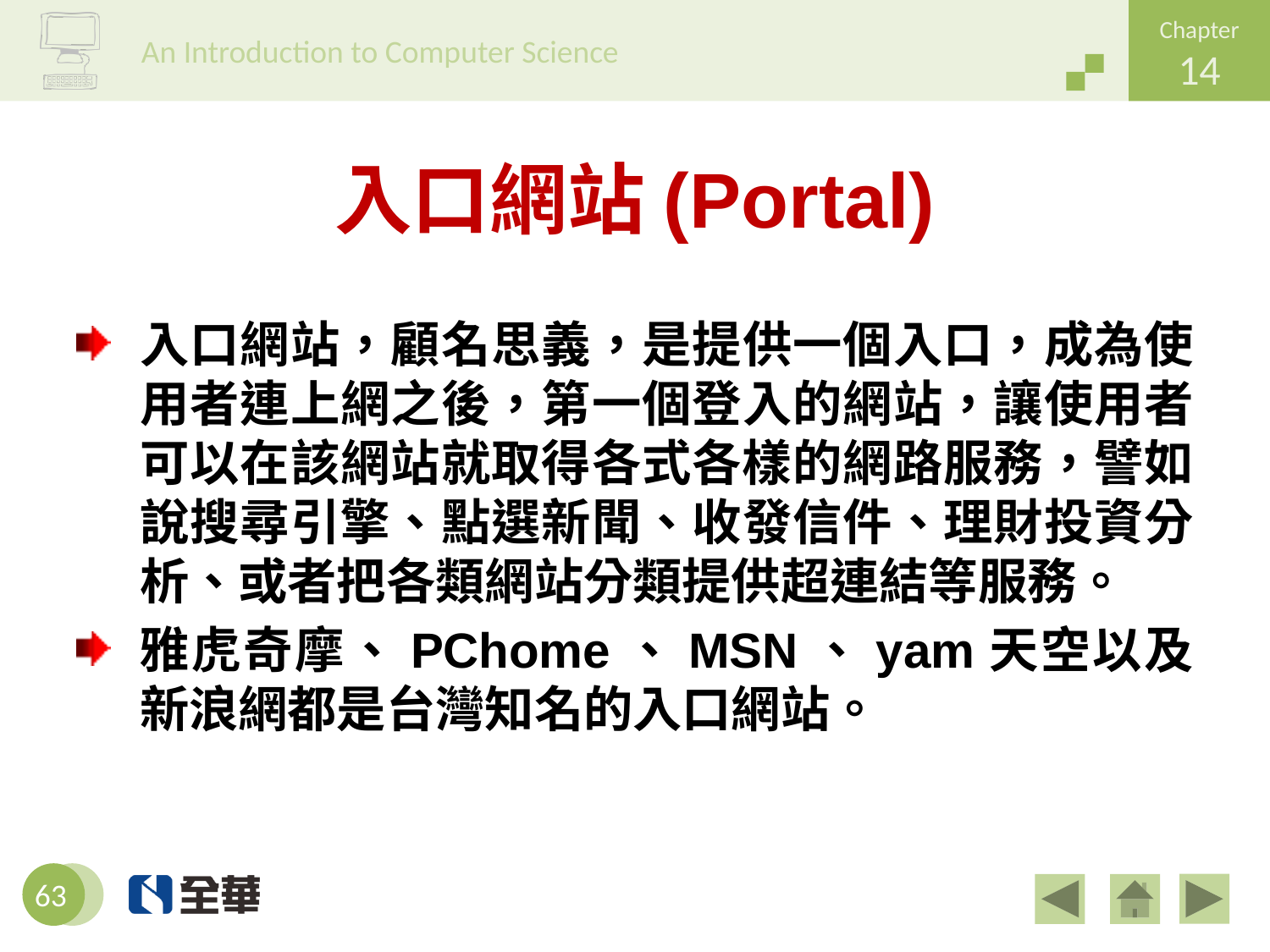

# 入口網站(Portal)
入口網站，顧名思義，是提供一個入口，成為使用者連上網之後，第一個登入的網站，讓使用者可以在該網站就取得各式各樣的網路服務，譬如說搜尋引擎、點選新聞、收發信件、理財投資分析、或者把各類網站分類提供超連結等服務。
雅虎奇摩、PChome、MSN、yam天空以及新浪網都是台灣知名的入口網站。